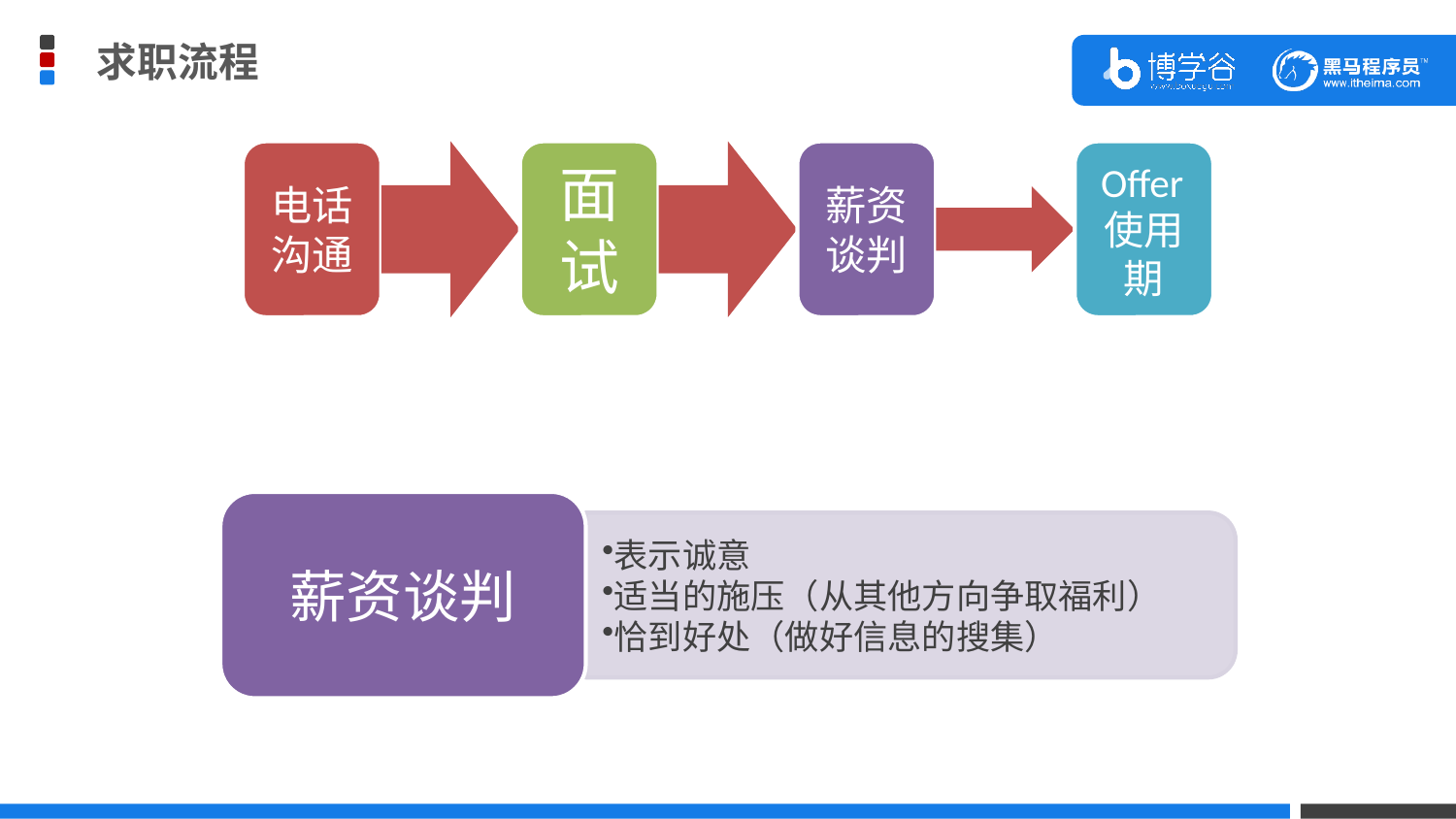

求职流程
电话沟通
面试
薪资谈判
Offer使用期

薪资谈判
表示诚意
适当的施压（从其他方向争取福利）
恰到好处（做好信息的搜集）